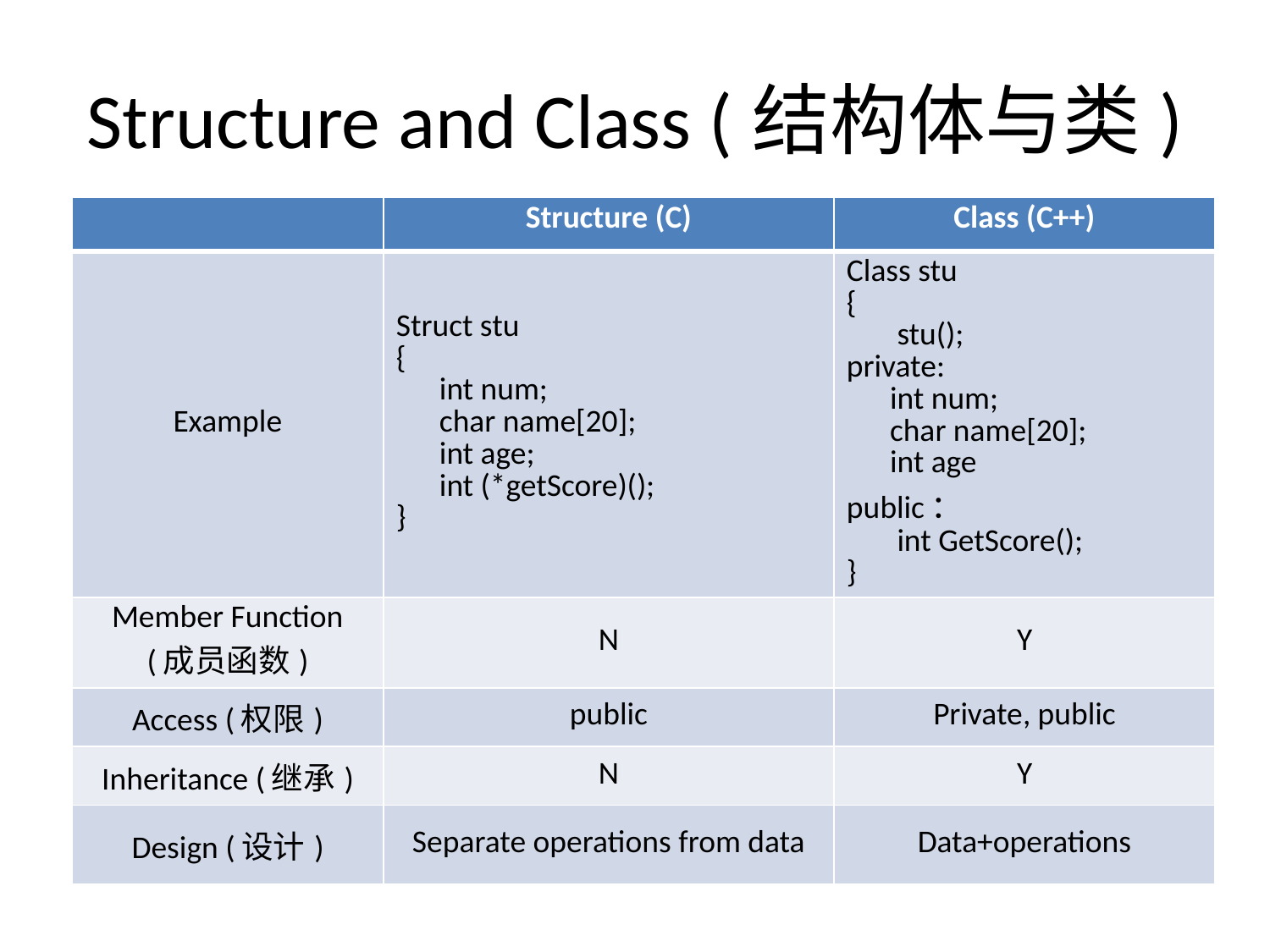

# Structure and Class (结构体与类)
|  | Structure (C) | Class (C++) |
| --- | --- | --- |
| Example | Struct stu { int num; char name[20]; int age; int (\*getScore)(); } | Class stu { stu(); private: int num; char name[20]; int age public： int GetScore(); } |
| Member Function (成员函数) | N | Y |
| Access (权限) | public | Private, public |
| Inheritance (继承) | N | Y |
| Design (设计) | Separate operations from data | Data+operations |